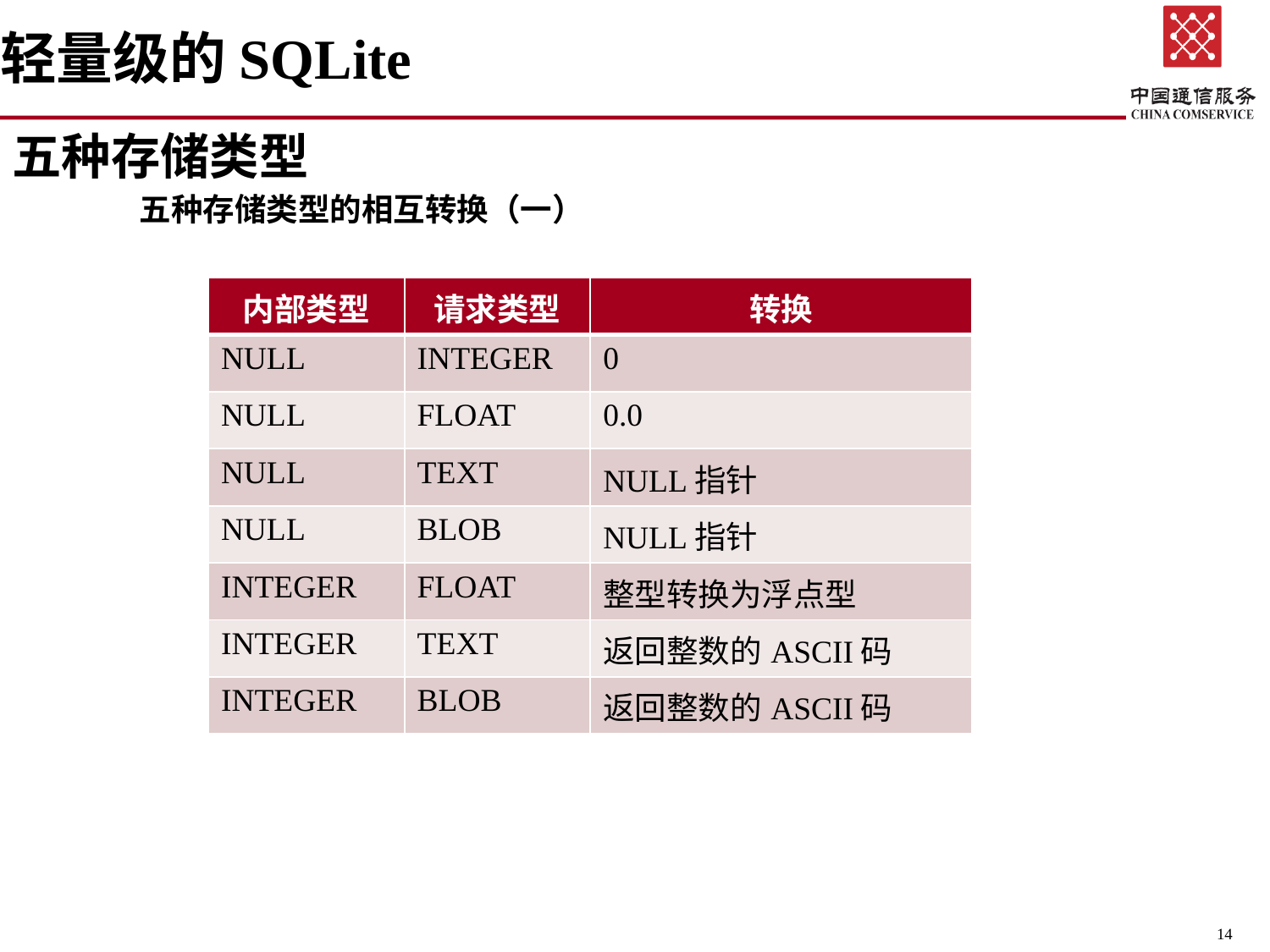

轻量级的SQLite
五种存储类型
	五种存储类型的相互转换（一）
| 内部类型 | 请求类型 | 转换 |
| --- | --- | --- |
| NULL | INTEGER | 0 |
| NULL | FLOAT | 0.0 |
| NULL | TEXT | NULL指针 |
| NULL | BLOB | NULL指针 |
| INTEGER | FLOAT | 整型转换为浮点型 |
| INTEGER | TEXT | 返回整数的ASCII码 |
| INTEGER | BLOB | 返回整数的ASCII码 |